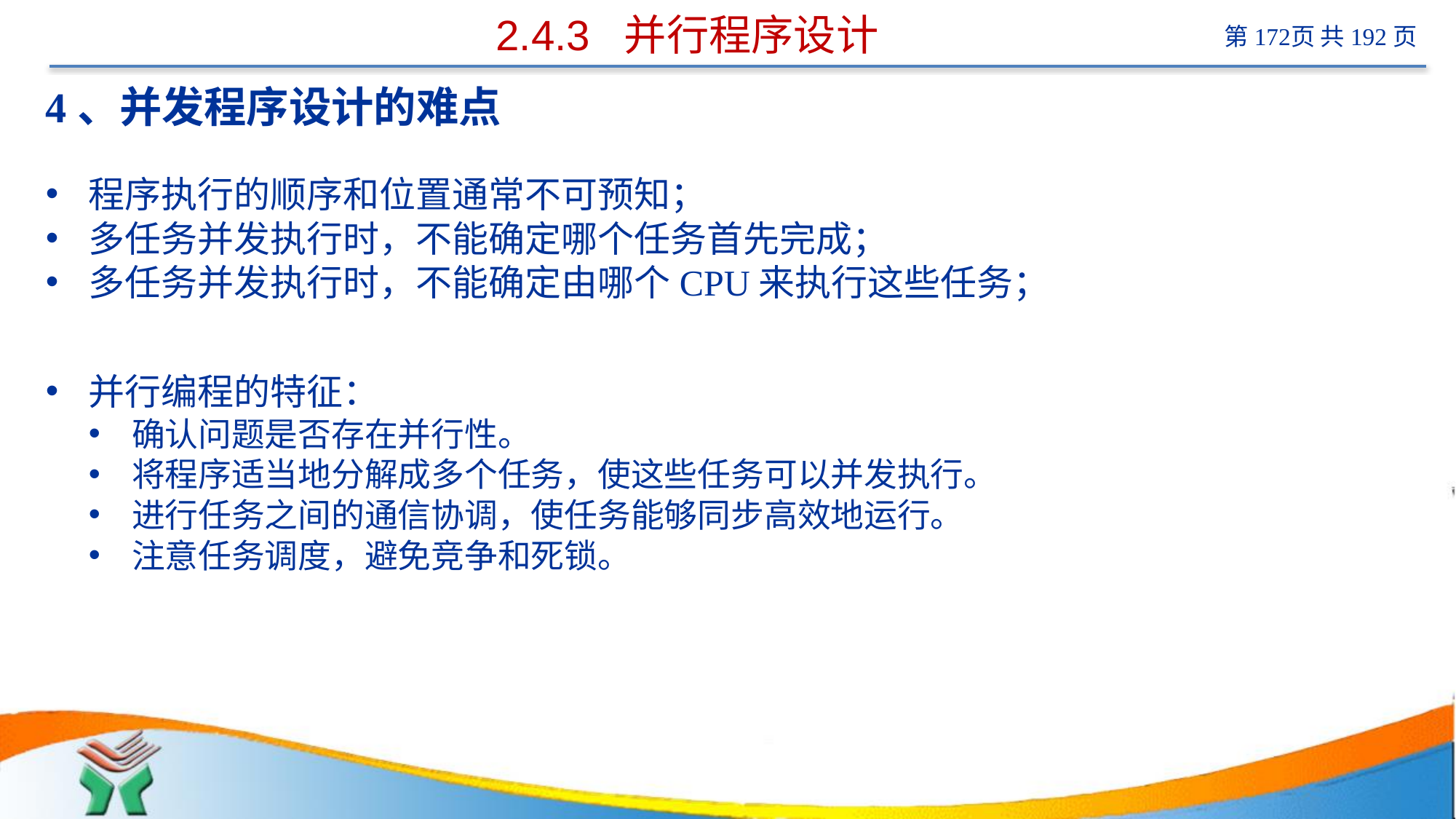

# 2.4.3  并行程序设计
4、并发程序设计的难点

程序执行的顺序和位置通常不可预知；
多任务并发执行时，不能确定哪个任务首先完成；
多任务并发执行时，不能确定由哪个CPU来执行这些任务；

并行编程的特征：
确认问题是否存在并行性。
将程序适当地分解成多个任务，使这些任务可以并发执行。
进行任务之间的通信协调，使任务能够同步高效地运行。
注意任务调度，避免竞争和死锁。